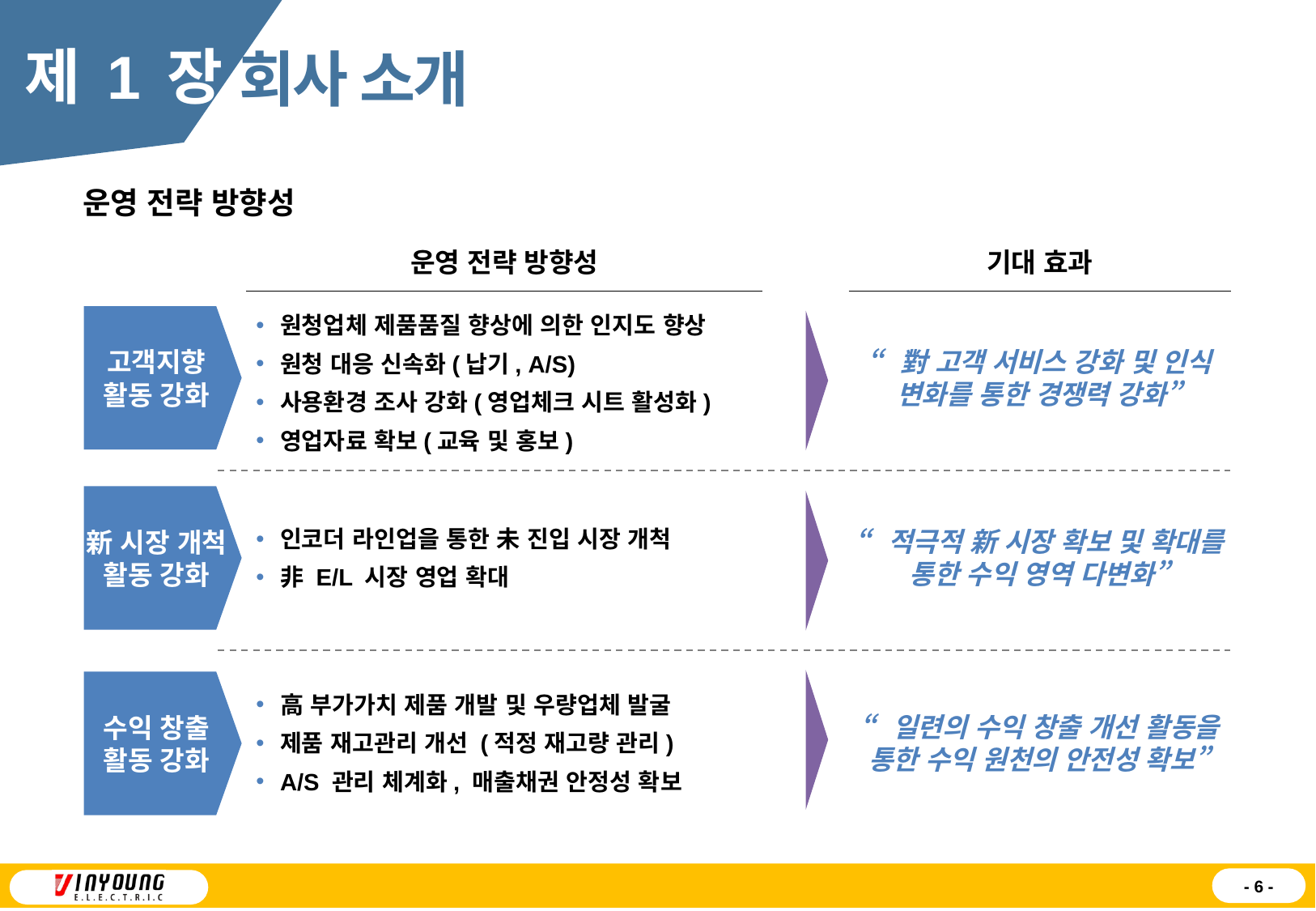

제 1 장
회사 소개
운영 전략 방향성
운영 전략 방향성
기대 효과
고객지향 활동 강화
원청업체 제품품질 향상에 의한 인지도 향상
원청 대응 신속화(납기, A/S)
사용환경 조사 강화(영업체크 시트 활성화)
영업자료 확보(교육 및 홍보)
“對 고객 서비스 강화 및 인식 변화를 통한 경쟁력 강화”

新 시장 개척 활동 강화
인코더 라인업을 통한 未 진입 시장 개척
非 E/L 시장 영업 확대
“적극적 新 시장 확보 및 확대를 통한 수익 영역 다변화”

수익 창출 활동 강화
高 부가가치 제품 개발 및 우량업체 발굴
제품 재고관리 개선 (적정 재고량 관리)
A/S 관리 체계화, 매출채권 안정성 확보
“일련의 수익 창출 개선 활동을 통한 수익 원천의 안전성 확보”